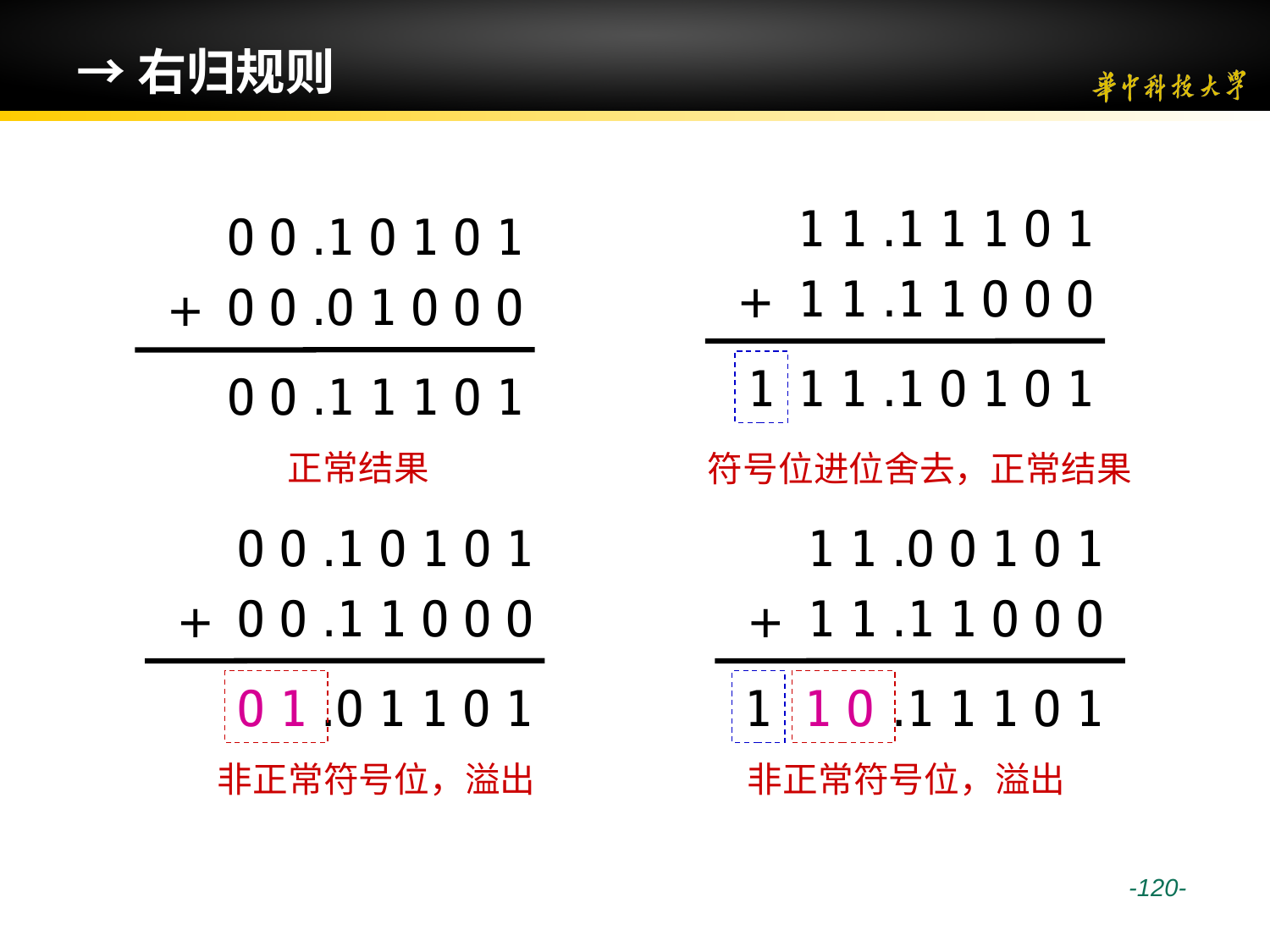

# →右归规则
1 1 .1 1 1 0 1
1 1 .1 1 0 0 0
+

1
1 1 .1 0 1 0 1

0 0 .1 0 1 0 1
0 0 .0 1 0 0 0
+

0 0 .1 1 1 0 1

正常结果
符号位进位舍去，正常结果

0 0 .1 0 1 0 1
0 0 .1 1 0 0 0
+

0 1
  .0 1 1 0 1
1 1 .0 0 1 0 1
1 1 .1 1 0 0 0
+

1
1 0
  .1 1 1 0 1

非正常符号位，溢出
非正常符号位，溢出
 -120-